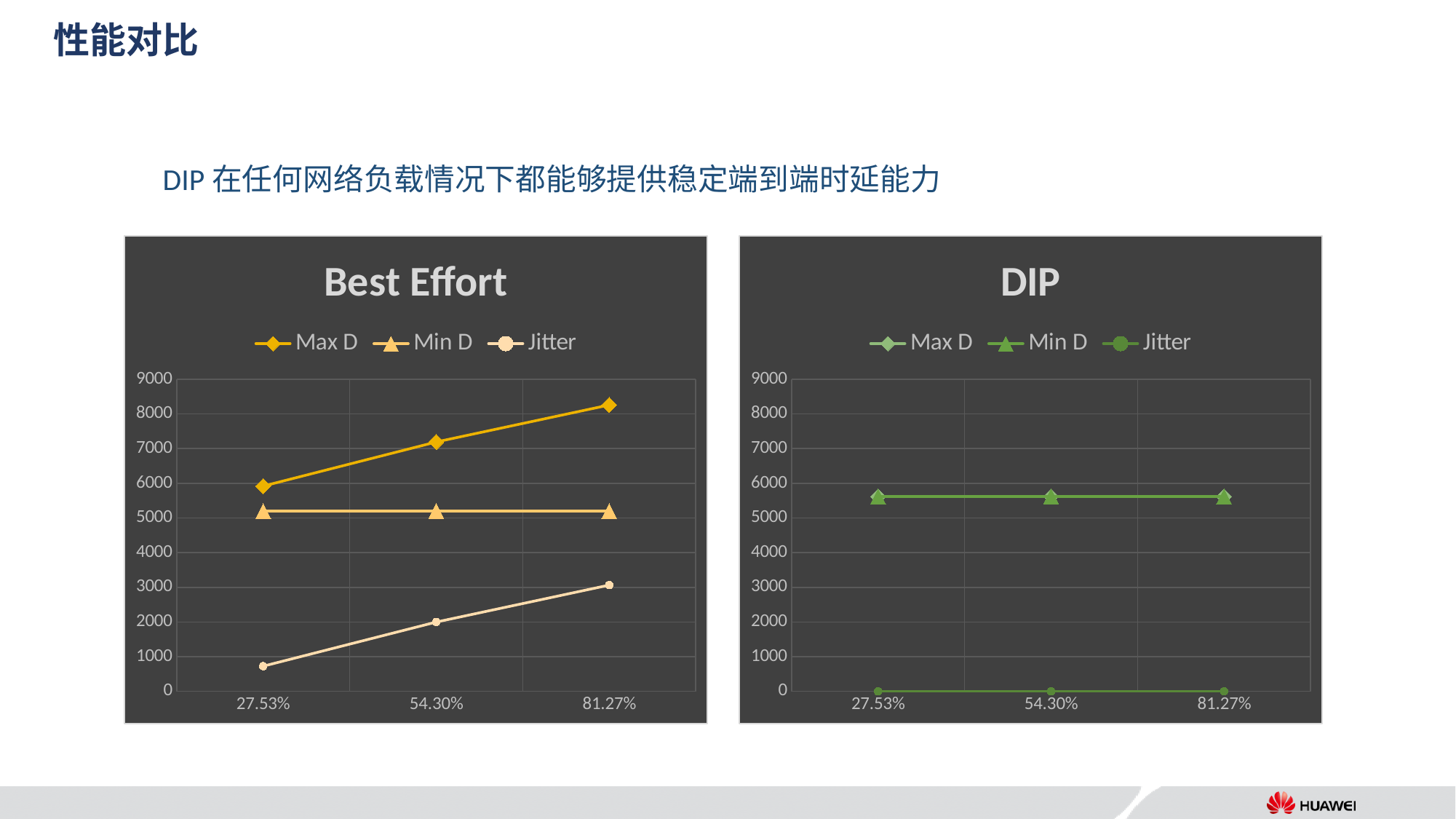

# 性能对比
DIP在任何网络负载情况下都能够提供稳定端到端时延能力

### Chart: DIP

| Category | Max D | Min D | Jitter |
|---|---|---|---|
| 0.27534999999999998 | 5618.45 | 5617.3 | 1.15 |
| 0.54296999999999995 | 5618.45 | 5617.3 | 1.15 |
| 0.81274999999999997 | 5618.45 | 5617.3 | 1.15 |

### Chart: Best Effort

| Category | Max D | Min D | Jitter |
|---|---|---|---|
| 0.27534999999999998 | 5919.05 | 5193.3 | 725.75 |
| 0.54296999999999995 | 7192.09 | 5193.3 | 1998.79 |
| 0.81274999999999997 | 8258.24 | 5193.34 | 3064.9 |